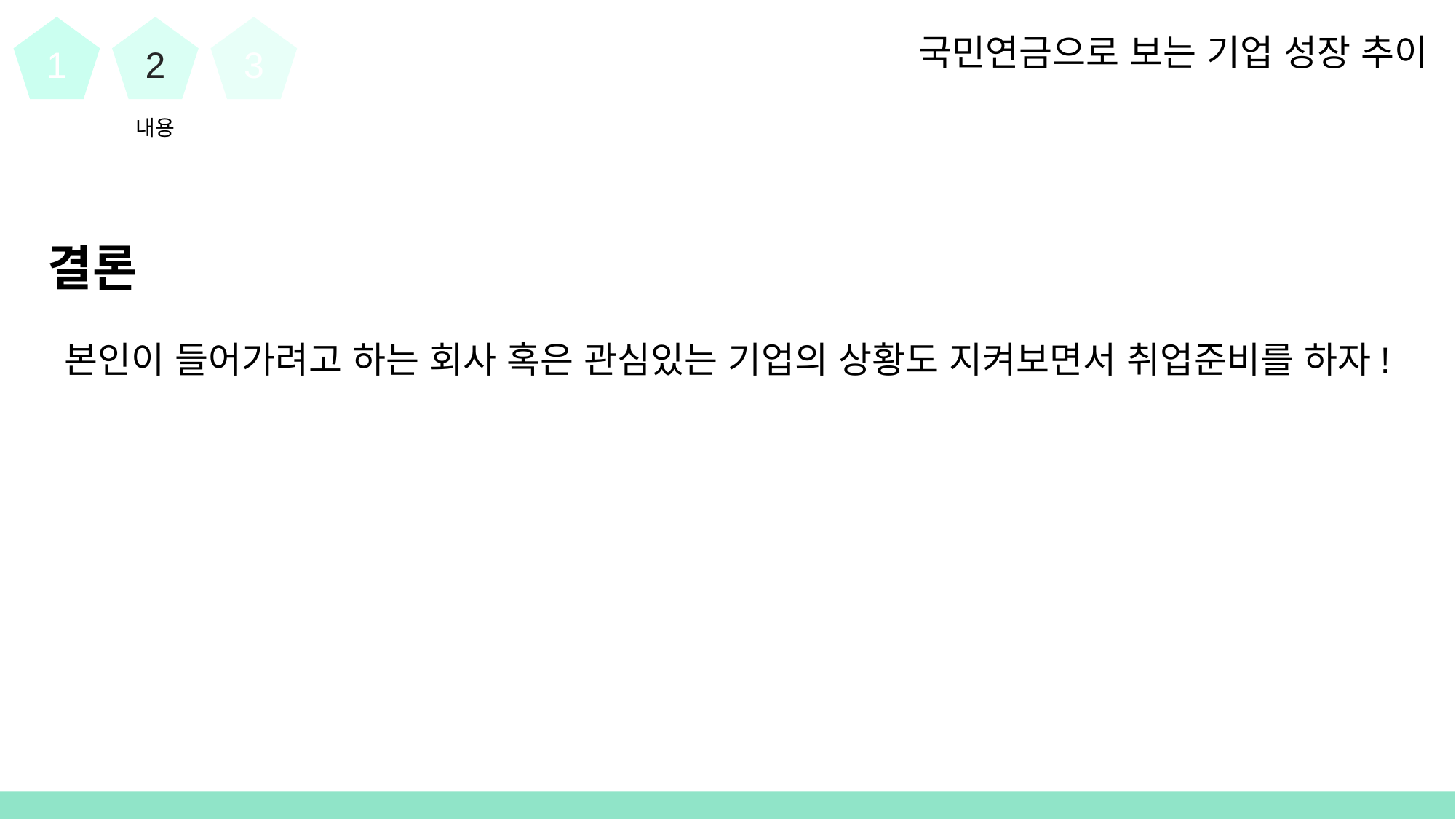

1
2
3
국민연금으로 보는 기업 성장 추이
내용
결론
본인이 들어가려고 하는 회사 혹은 관심있는 기업의 상황도 지켜보면서 취업준비를 하자!